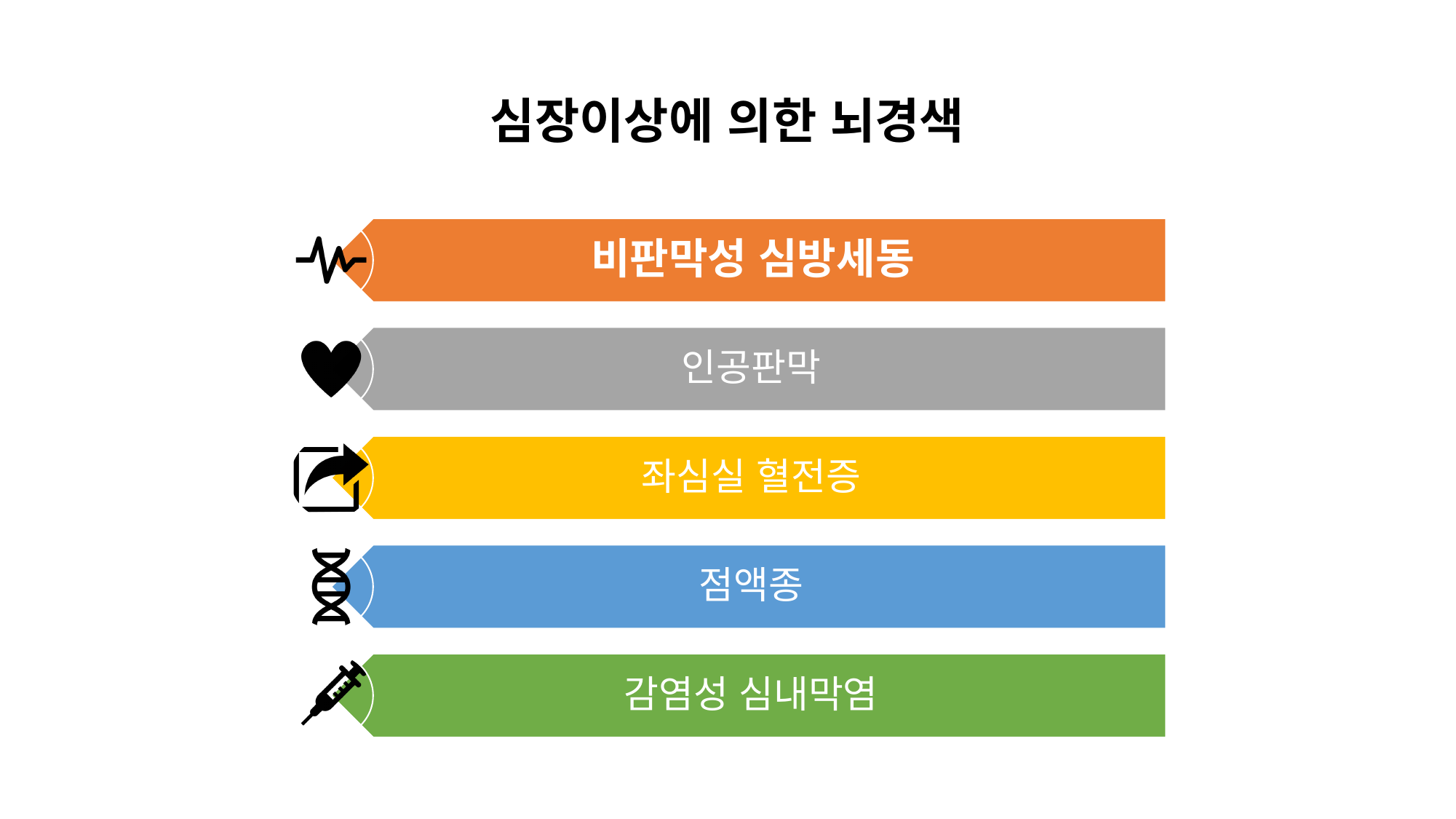

# 심장이상에 의한 뇌경색
비판막성 심방세동
인공판막
좌심실 혈전증
점액종
감염성 심내막염